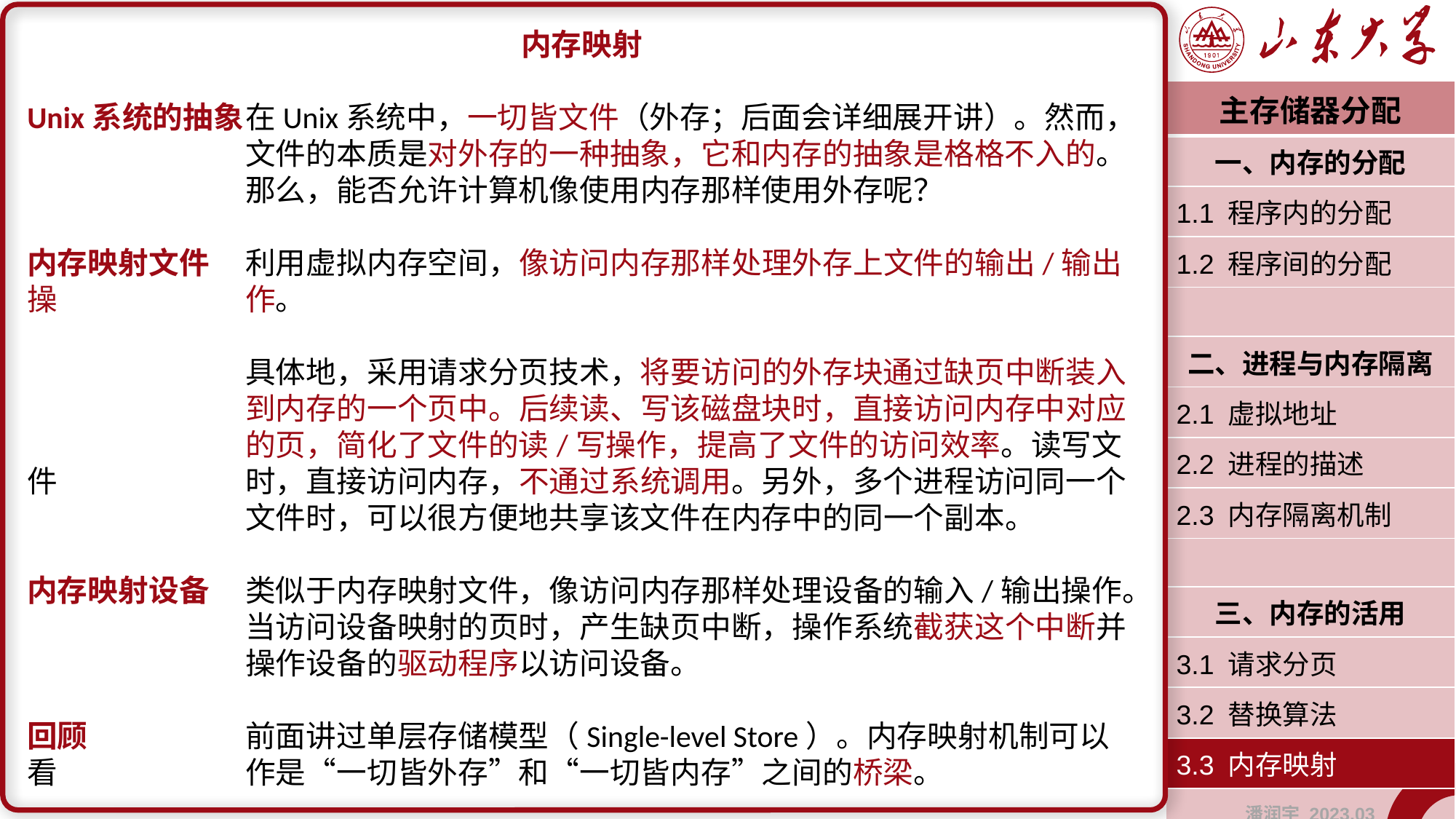

内存映射

Unix系统的抽象	在Unix系统中，一切皆文件（外存；后面会详细展开讲）。然而，		文件的本质是对外存的一种抽象，它和内存的抽象是格格不入的。		那么，能否允许计算机像使用内存那样使用外存呢？

内存映射文件	利用虚拟内存空间，像访问内存那样处理外存上文件的输出/输出操		作。

		具体地，采用请求分页技术，将要访问的外存块通过缺页中断装入		到内存的一个页中。后续读、写该磁盘块时，直接访问内存中对应		的页，简化了文件的读/写操作，提高了文件的访问效率。读写文件		时，直接访问内存，不通过系统调用。另外，多个进程访问同一个		文件时，可以很方便地共享该文件在内存中的同一个副本。

内存映射设备	类似于内存映射文件，像访问内存那样处理设备的输入/输出操作。		当访问设备映射的页时，产生缺页中断，操作系统截获这个中断并		操作设备的驱动程序以访问设备。

回顾		前面讲过单层存储模型（Single-level Store）。内存映射机制可以看		作是“一切皆外存”和“一切皆内存”之间的桥梁。
| 主存储器分配 |
| --- |
| 一、内存的分配 |
| 1.1 程序内的分配 |
| 1.2 程序间的分配 |
|  |
| 二、进程与内存隔离 |
| 2.1 虚拟地址 |
| 2.2 进程的描述 |
| 2.3 内存隔离机制 |
|  |
| 三、内存的活用 |
| 3.1 请求分页 |
| 3.2 替换算法 |
| 3.3 内存映射 |
| 潘润宇 2023.03 |